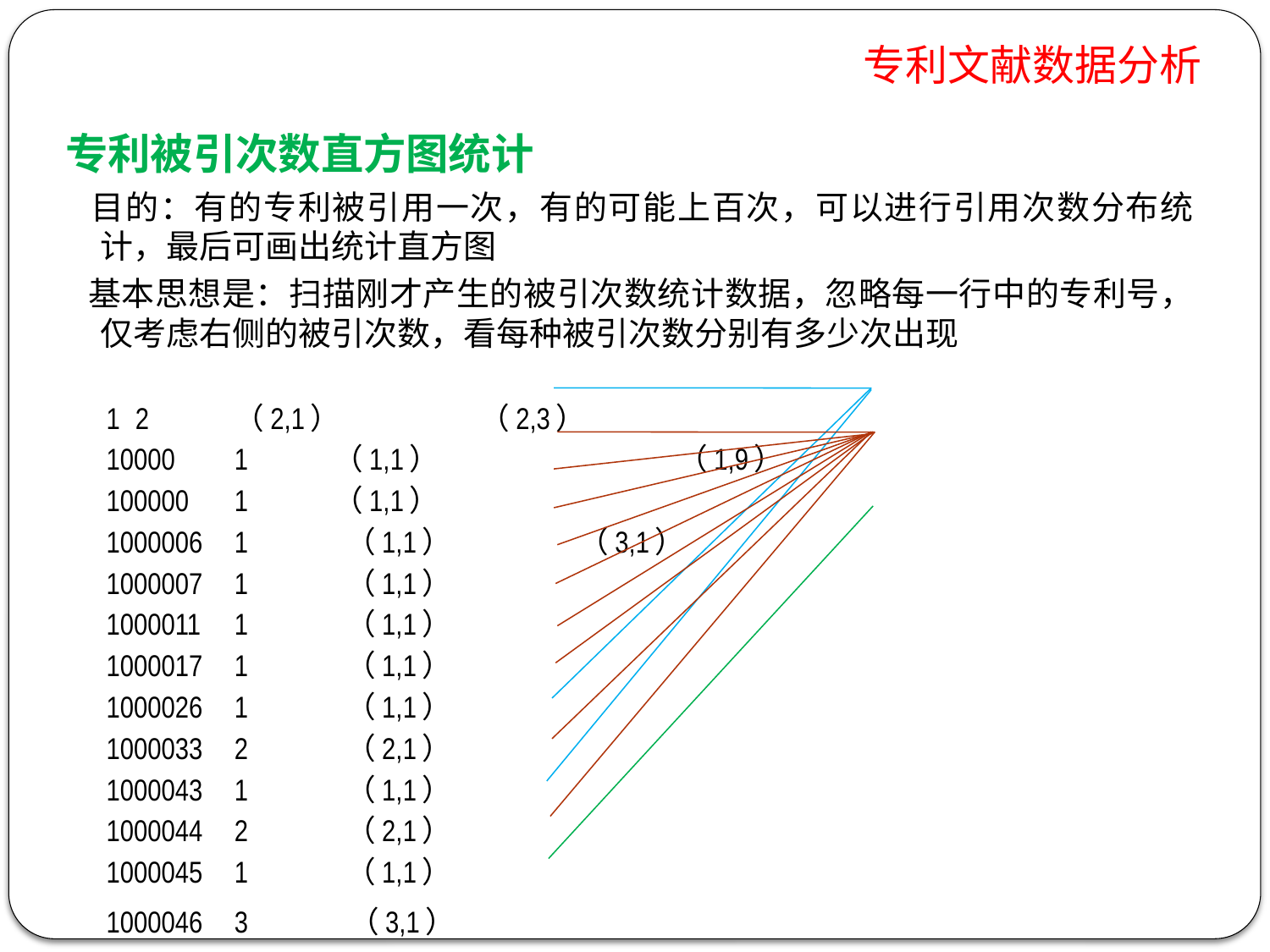

# 专利文献数据分析
专利被引次数直方图统计
  目的：有的专利被引用一次，有的可能上百次，可以进行引用次数分布统计，最后可画出统计直方图
  基本思想是：扫描刚才产生的被引次数统计数据，忽略每一行中的专利号，仅考虑右侧的被引次数，看每种被引次数分别有多少次出现

1 			2         	（2,1）			       （2,3）
10000 	1	（1,1）		       	       （1,9）
100000 	1	（1,1）
1000006 	1	 （1,1）			       （3,1）
1000007 	1	 （1,1）
1000011 	1	 （1,1）
1000017 	1	 （1,1）
1000026 	1	 （1,1）
1000033 	2	 （2,1）
1000043 	1	 （1,1）
1000044 	2	 （2,1）
1000045 	1	 （1,1）
1000046 	3	 （3,1）